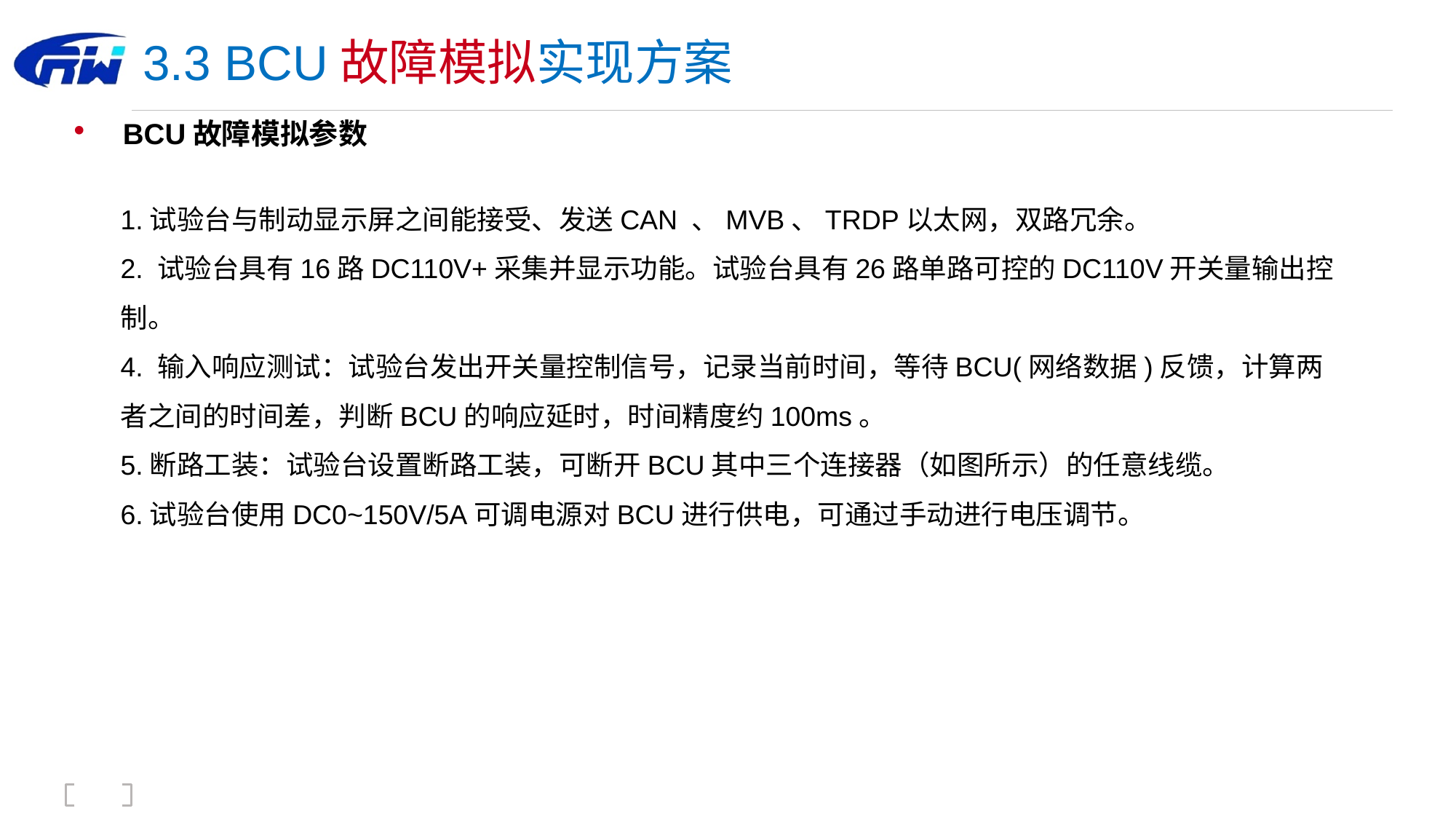

# 3.3 BCU故障模拟实现方案
BCU故障模拟参数
1.试验台与制动显示屏之间能接受、发送CAN 、MVB、TRDP以太网，双路冗余。
2. 试验台具有16路DC110V+采集并显示功能。试验台具有26路单路可控的DC110V开关量输出控制。
4. 输入响应测试：试验台发出开关量控制信号，记录当前时间，等待BCU(网络数据)反馈，计算两者之间的时间差，判断BCU的响应延时，时间精度约100ms。
5.断路工装：试验台设置断路工装，可断开BCU其中三个连接器（如图所示）的任意线缆。
6.试验台使用DC0~150V/5A可调电源对BCU进行供电，可通过手动进行电压调节。
51